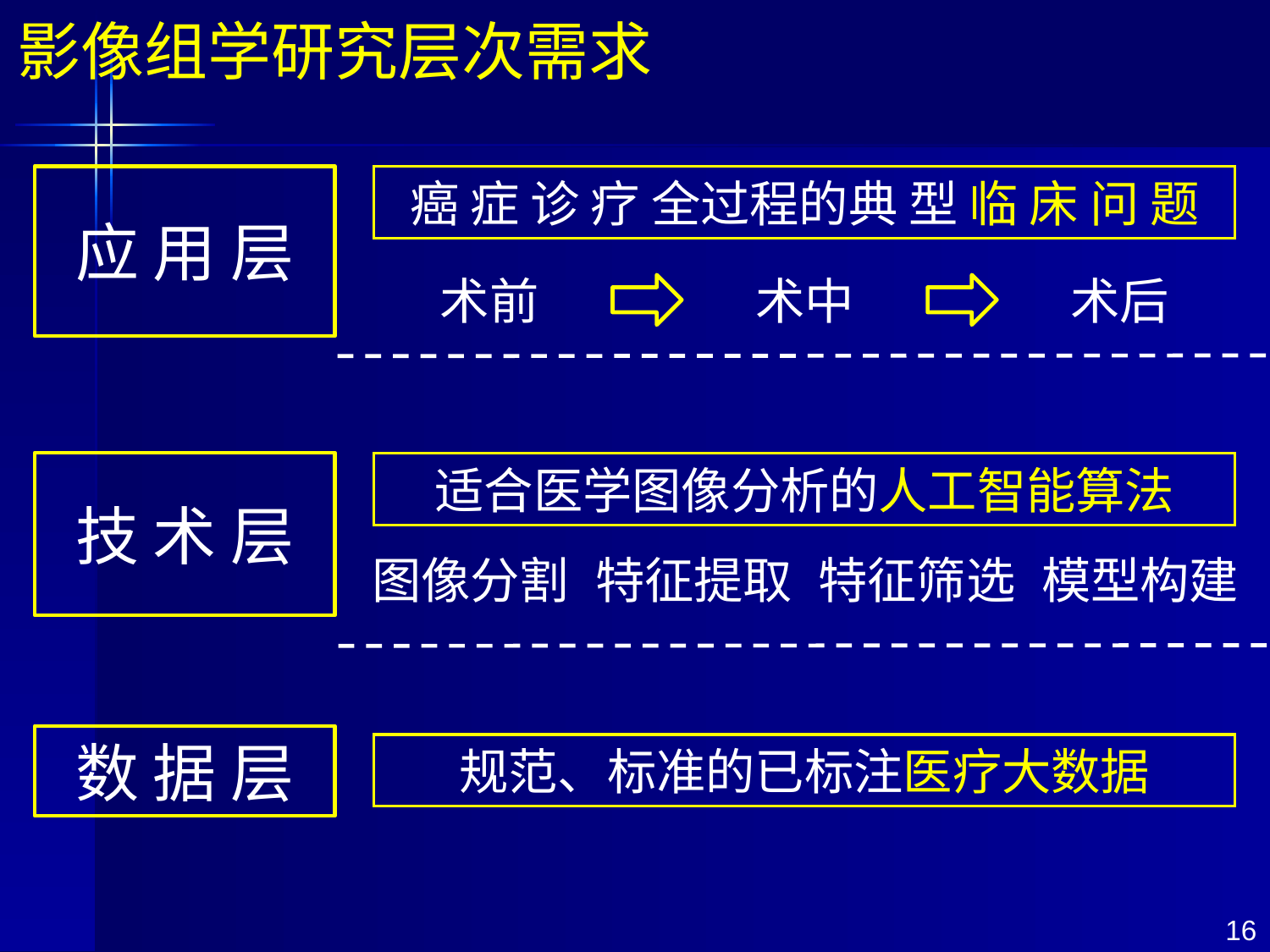

影像组学研究层次需求
应 用 层
癌 症 诊 疗 全过程的典 型 临 床 问 题
术前
术中
术后

技 术 层
适合医学图像分析的人工智能算法
图像分割
特征提取
特征筛选
模型构建
数 据 层
规范、标准的已标注医疗大数据